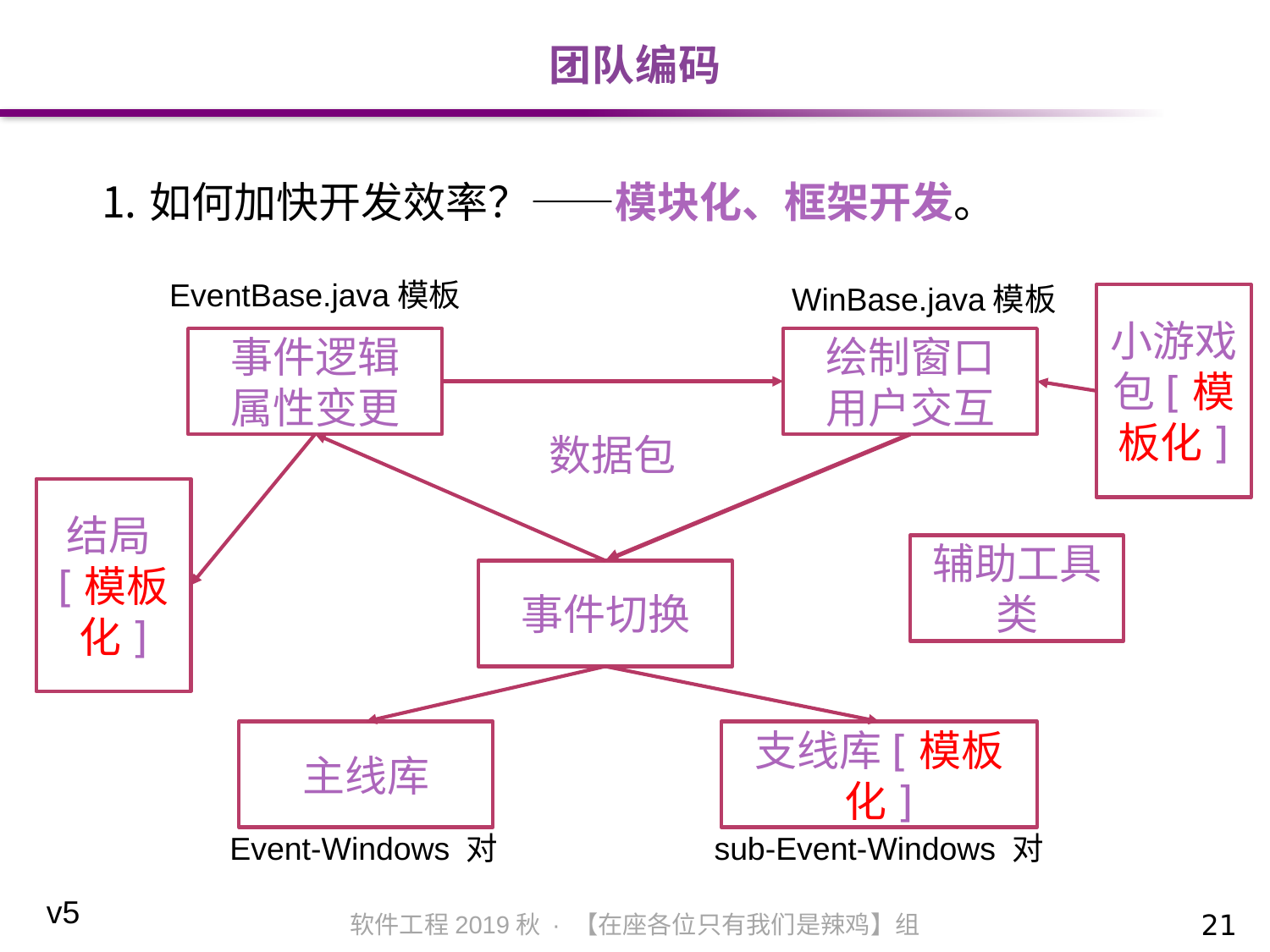

# 团队编码
如何加快开发效率？——模块化、框架开发。

EventBase.java模板
WinBase.java模板
小游戏包[模板化]
事件逻辑
属性变更
绘制窗口
用户交互
数据包
结局[模板化]
辅助工具类
事件切换
主线库
支线库[模板化]
Event-Windows 对
sub-Event-Windows 对
v5
21